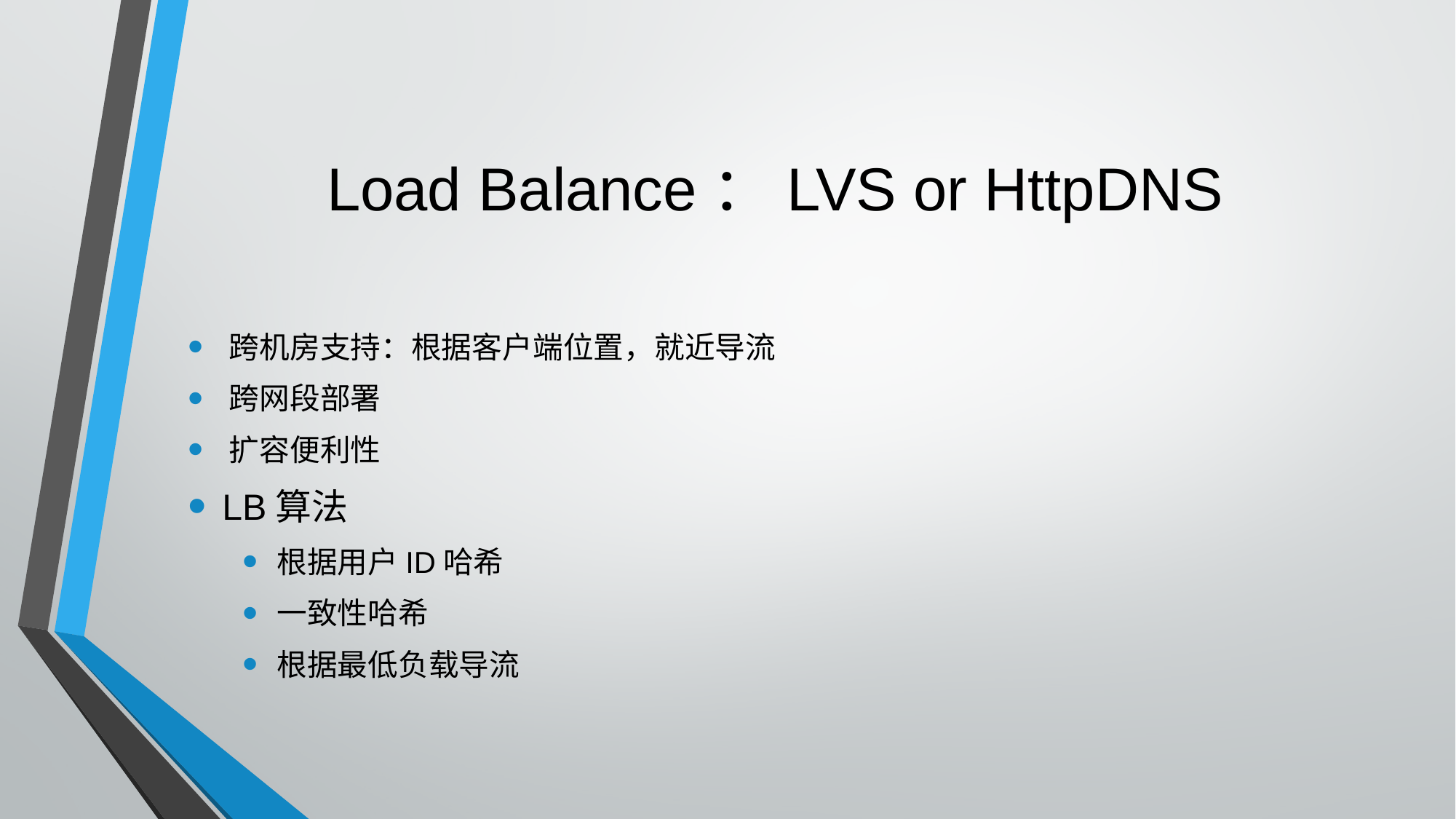

# Load Balance：LVS or HttpDNS
跨机房支持：根据客户端位置，就近导流
跨网段部署
扩容便利性
LB算法
根据用户ID哈希
一致性哈希
根据最低负载导流